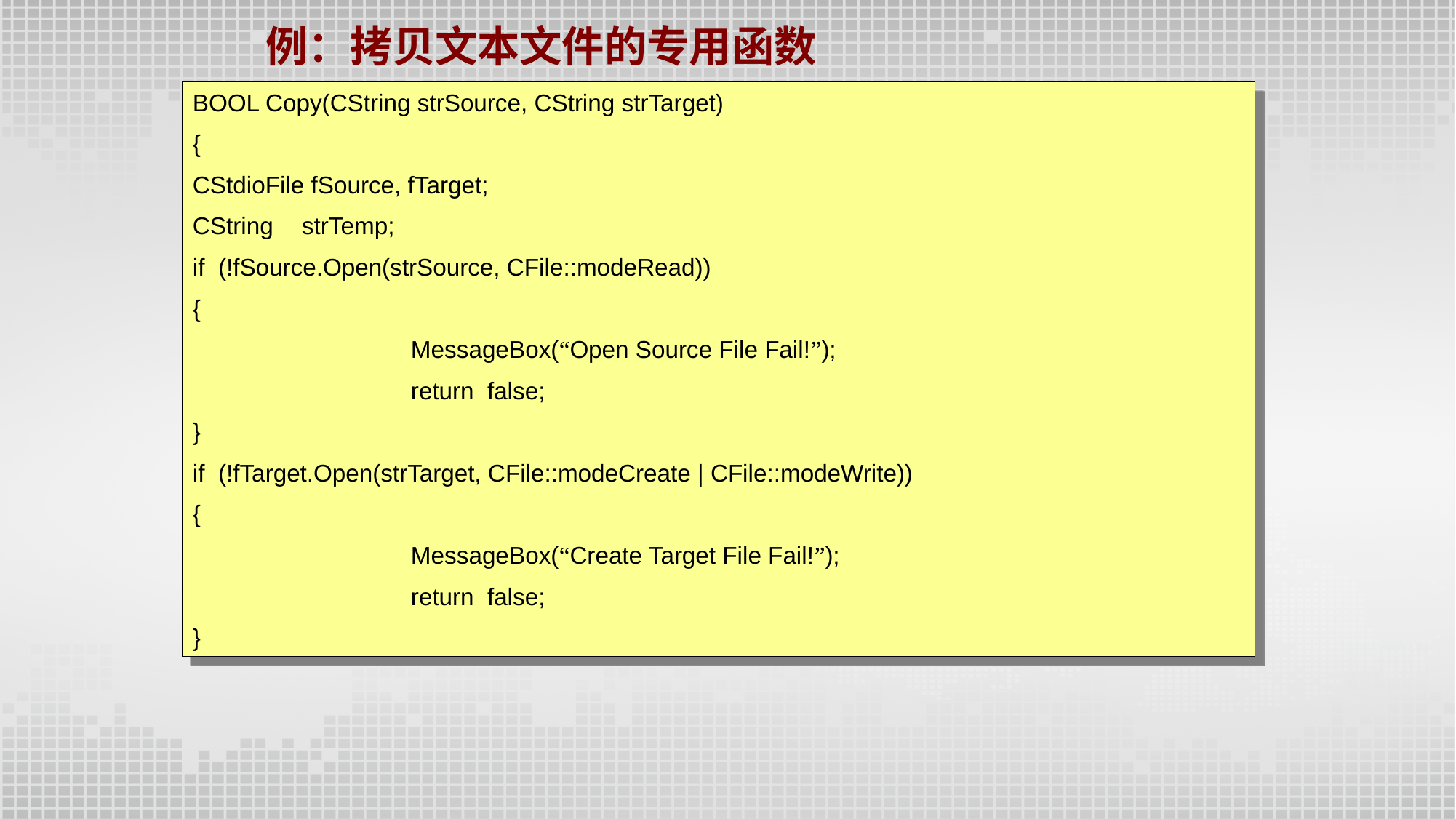

例：拷贝文本文件的专用函数
BOOL Copy(CString strSource, CString strTarget)
{
CStdioFile fSource, fTarget;
CString 	strTemp;
if  (!fSource.Open(strSource, CFile::modeRead))
{
		MessageBox(“Open Source File Fail!”);
		return  false;
}
if  (!fTarget.Open(strTarget, CFile::modeCreate | CFile::modeWrite))
{
		MessageBox(“Create Target File Fail!”);
		return  false;
}